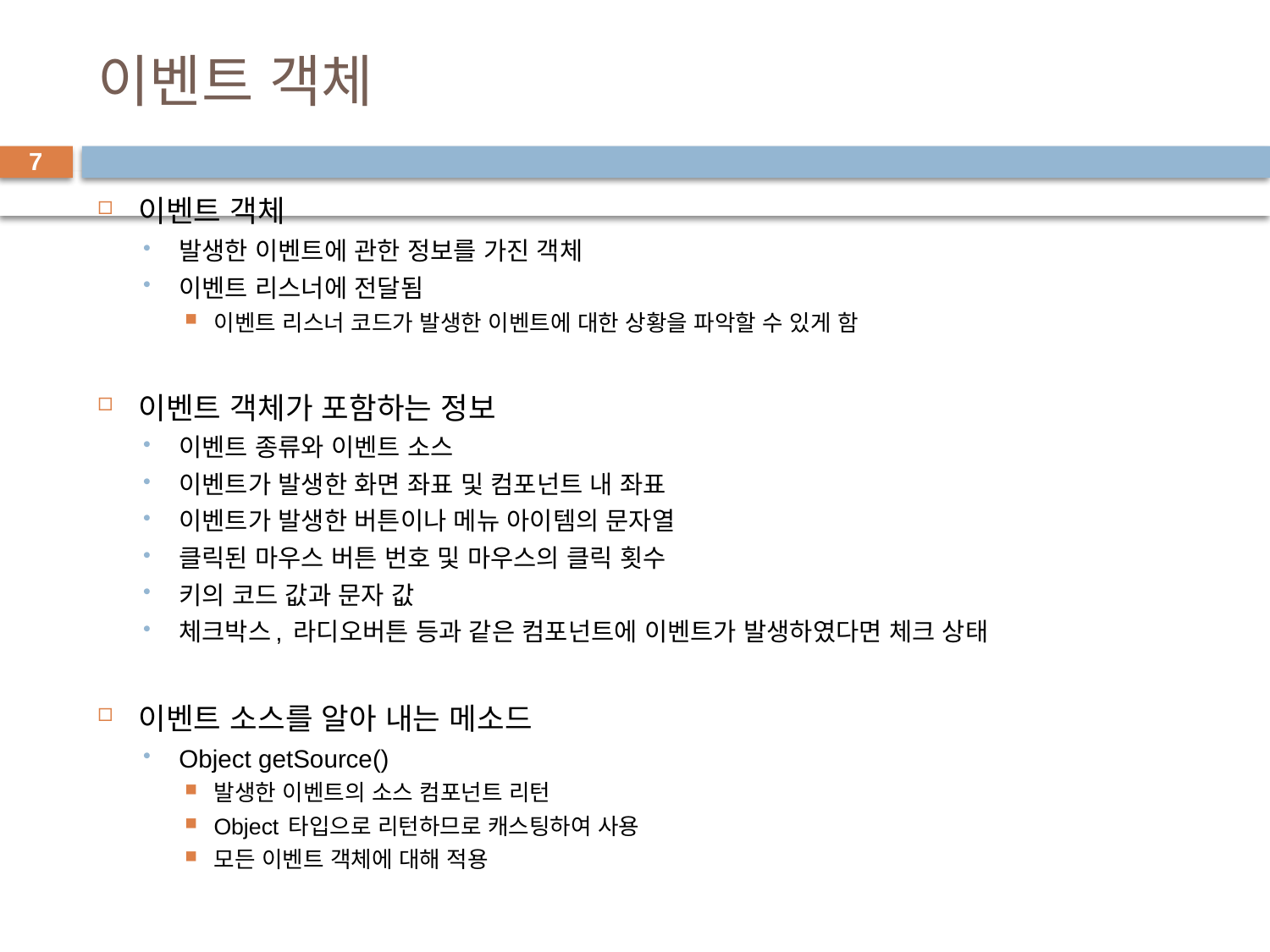

# 이벤트 객체
7
이벤트 객체
발생한 이벤트에 관한 정보를 가진 객체
이벤트 리스너에 전달됨
이벤트 리스너 코드가 발생한 이벤트에 대한 상황을 파악할 수 있게 함

이벤트 객체가 포함하는 정보
이벤트 종류와 이벤트 소스
이벤트가 발생한 화면 좌표 및 컴포넌트 내 좌표
이벤트가 발생한 버튼이나 메뉴 아이템의 문자열
클릭된 마우스 버튼 번호 및 마우스의 클릭 횟수
키의 코드 값과 문자 값
체크박스, 라디오버튼 등과 같은 컴포넌트에 이벤트가 발생하였다면 체크 상태

이벤트 소스를 알아 내는 메소드
Object getSource()
발생한 이벤트의 소스 컴포넌트 리턴
Object 타입으로 리턴하므로 캐스팅하여 사용
모든 이벤트 객체에 대해 적용